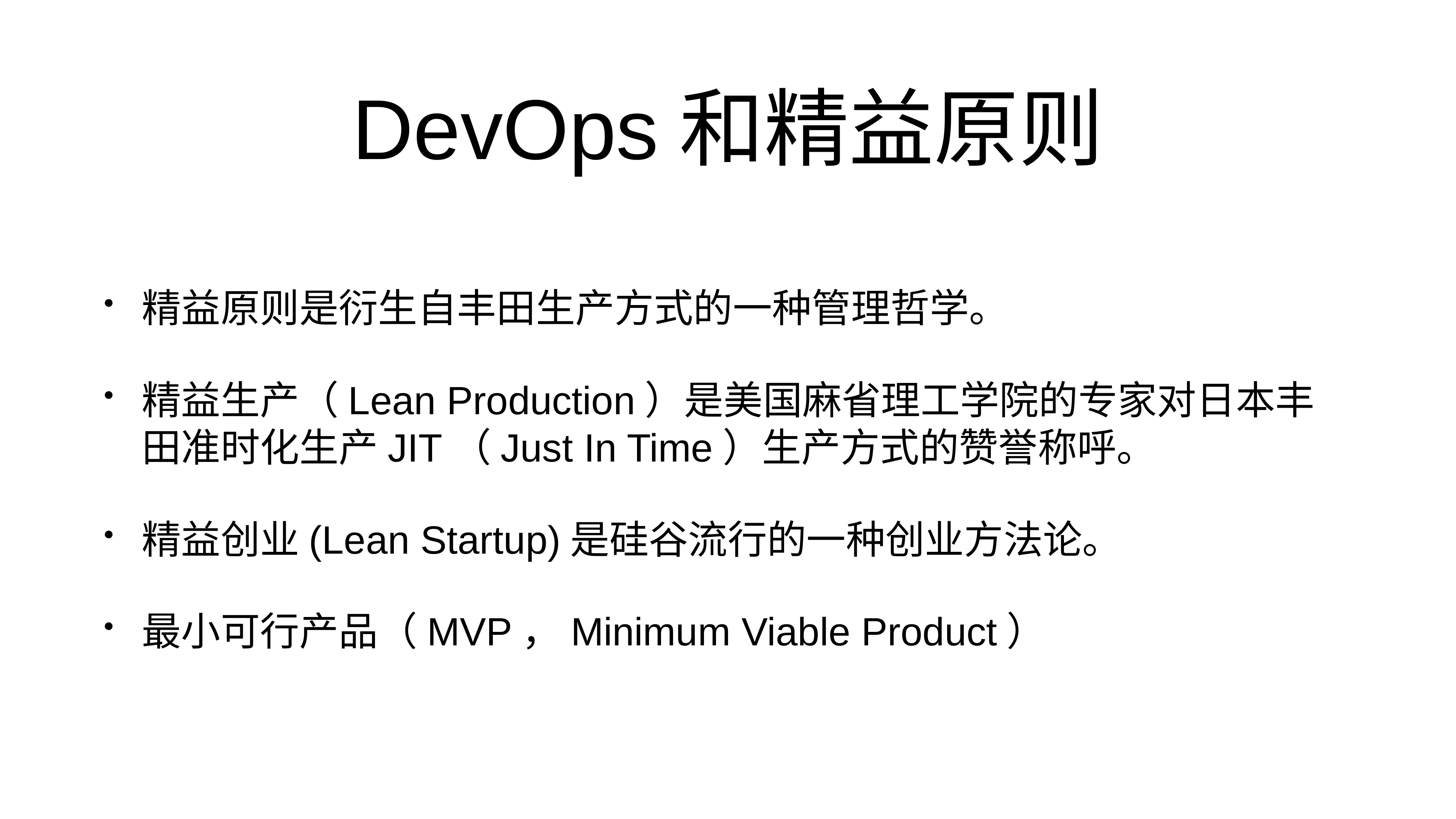

# DevOps和精益原则
精益原则是衍生自丰田生产方式的一种管理哲学。
精益生产（Lean Production）是美国麻省理工学院的专家对日本丰田准时化生产JIT（Just In Time）生产方式的赞誉称呼。
精益创业(Lean Startup)是硅谷流行的一种创业方法论。
最小可行产品（MVP，Minimum Viable Product）